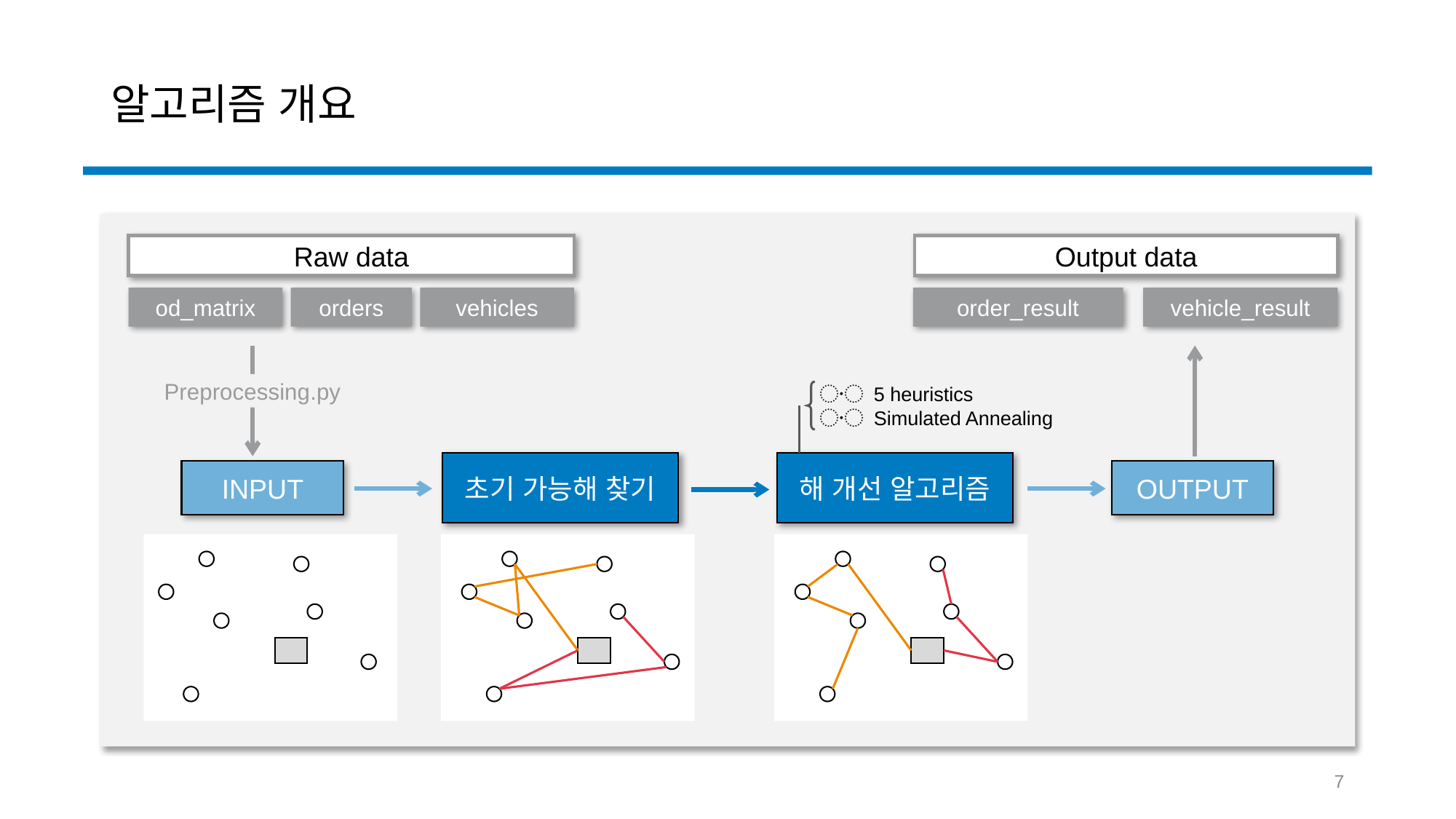

# 알고리즘 개요

Raw data
Output data
od_matrix
orders
vehicles
order_result
vehicle_result
Preprocessing.py
〮 5 heuristics
〮 Simulated Annealing

초기 가능해 찾기
해 개선 알고리즘
INPUT
OUTPUT

7